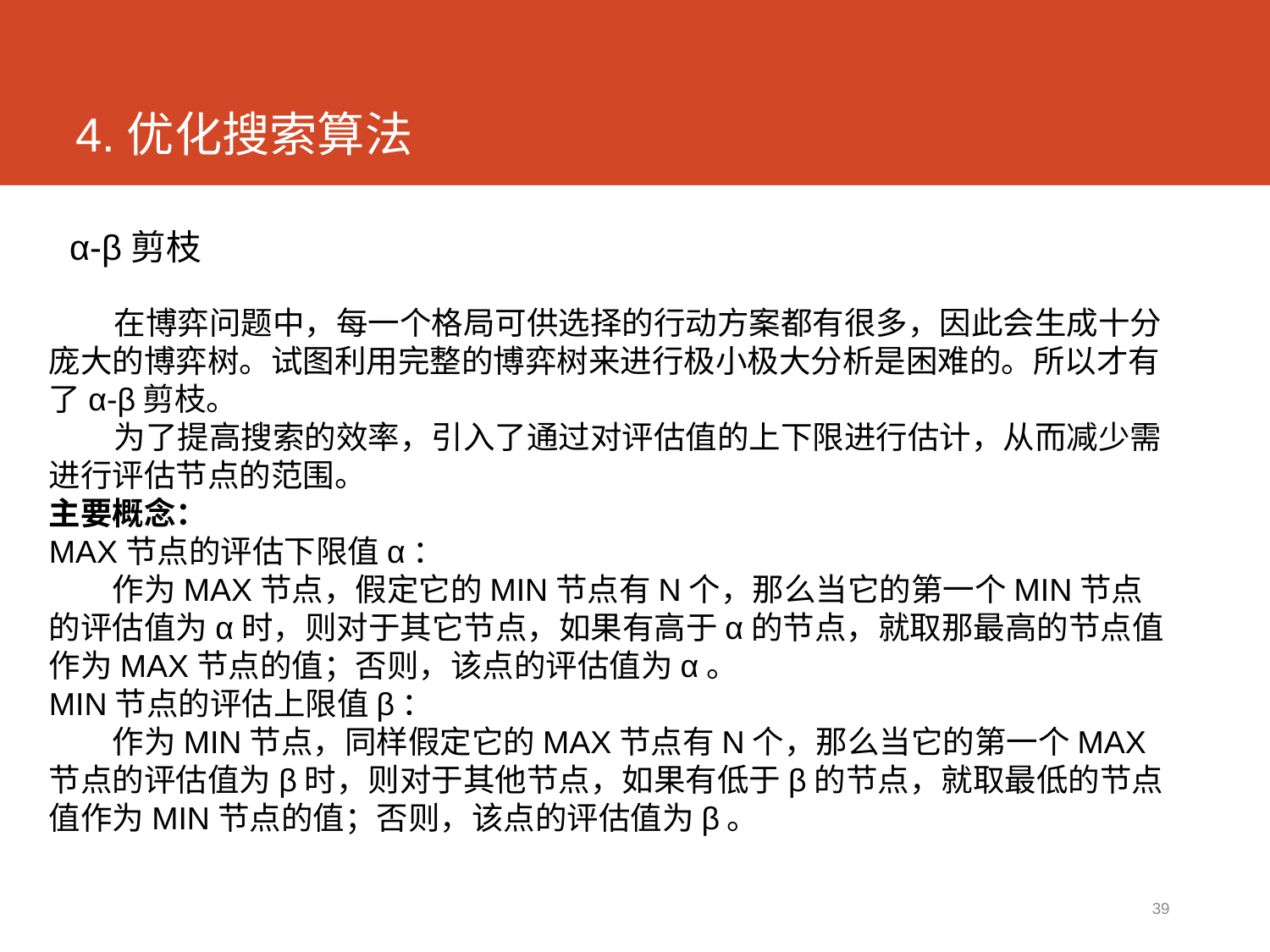

# 4.优化搜索算法
α-β剪枝
        在博弈问题中，每一个格局可供选择的行动方案都有很多，因此会生成十分庞大的博弈树。试图利用完整的博弈树来进行极小极大分析是困难的。所以才有了α-β剪枝。
        为了提高搜索的效率，引入了通过对评估值的上下限进行估计，从而减少需进行评估节点的范围。
主要概念：
MAX节点的评估下限值α：
　　作为MAX节点，假定它的MIN节点有N个，那么当它的第一个MIN节点的评估值为α时，则对于其它节点，如果有高于α的节点，就取那最高的节点值作为MAX节点的值；否则，该点的评估值为α。
MIN节点的评估上限值β：
　　作为MIN节点，同样假定它的MAX节点有N个，那么当它的第一个MAX节点的评估值为β时，则对于其他节点，如果有低于β的节点，就取最低的节点值作为MIN节点的值；否则，该点的评估值为β。
39